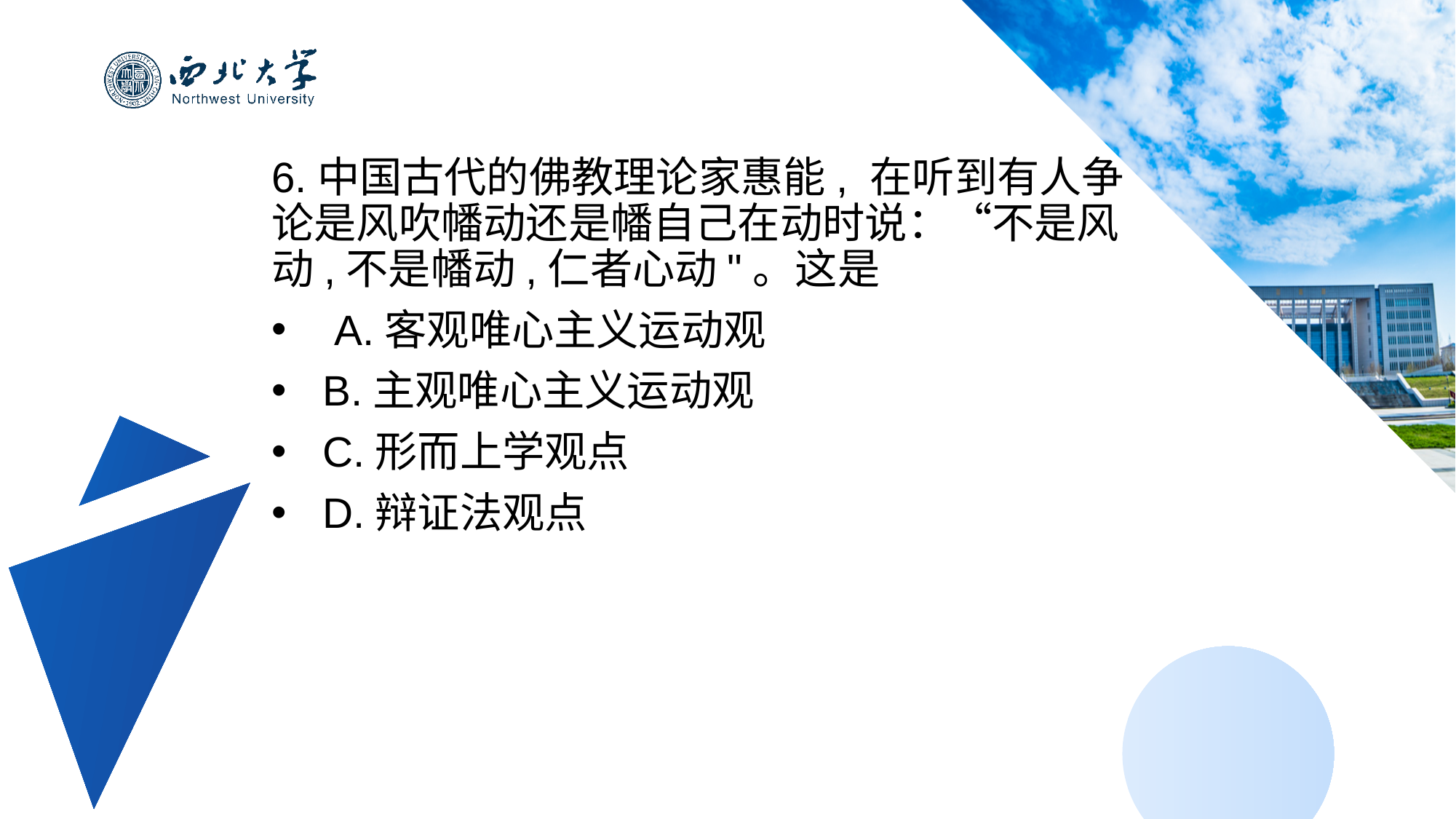

6.中国古代的佛教理论家惠能, 在听到有人争论是风吹幡动还是幡自己在动时说：“不是风动,不是幡动,仁者心动"。这是
   A.客观唯心主义运动观
  B.主观唯心主义运动观
  C.形而上学观点
  D.辩证法观点